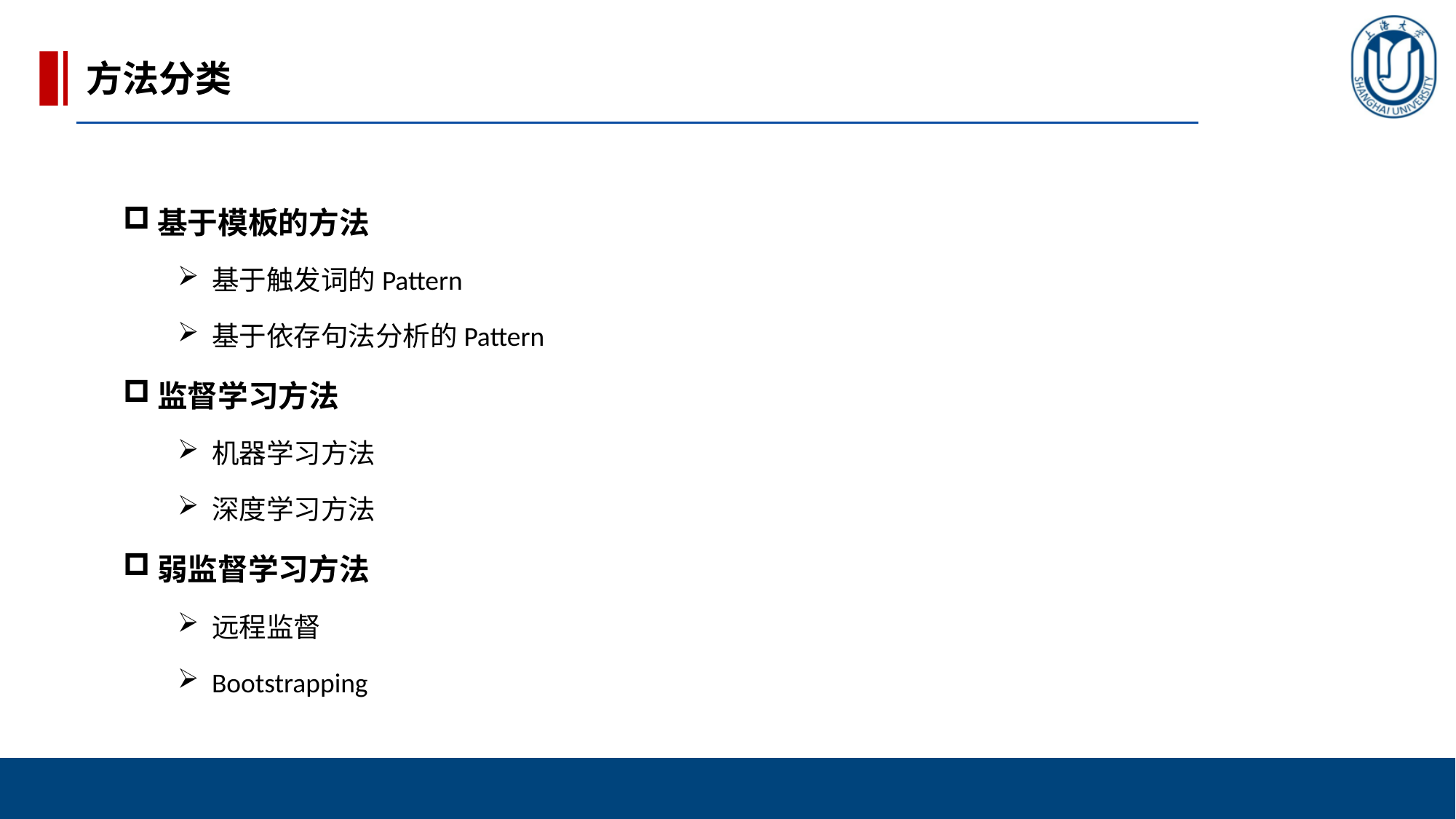

方法分类
基于模板的方法
基于触发词的Pattern
基于依存句法分析的Pattern
监督学习方法
机器学习方法
深度学习方法
弱监督学习方法
远程监督
Bootstrapping
41